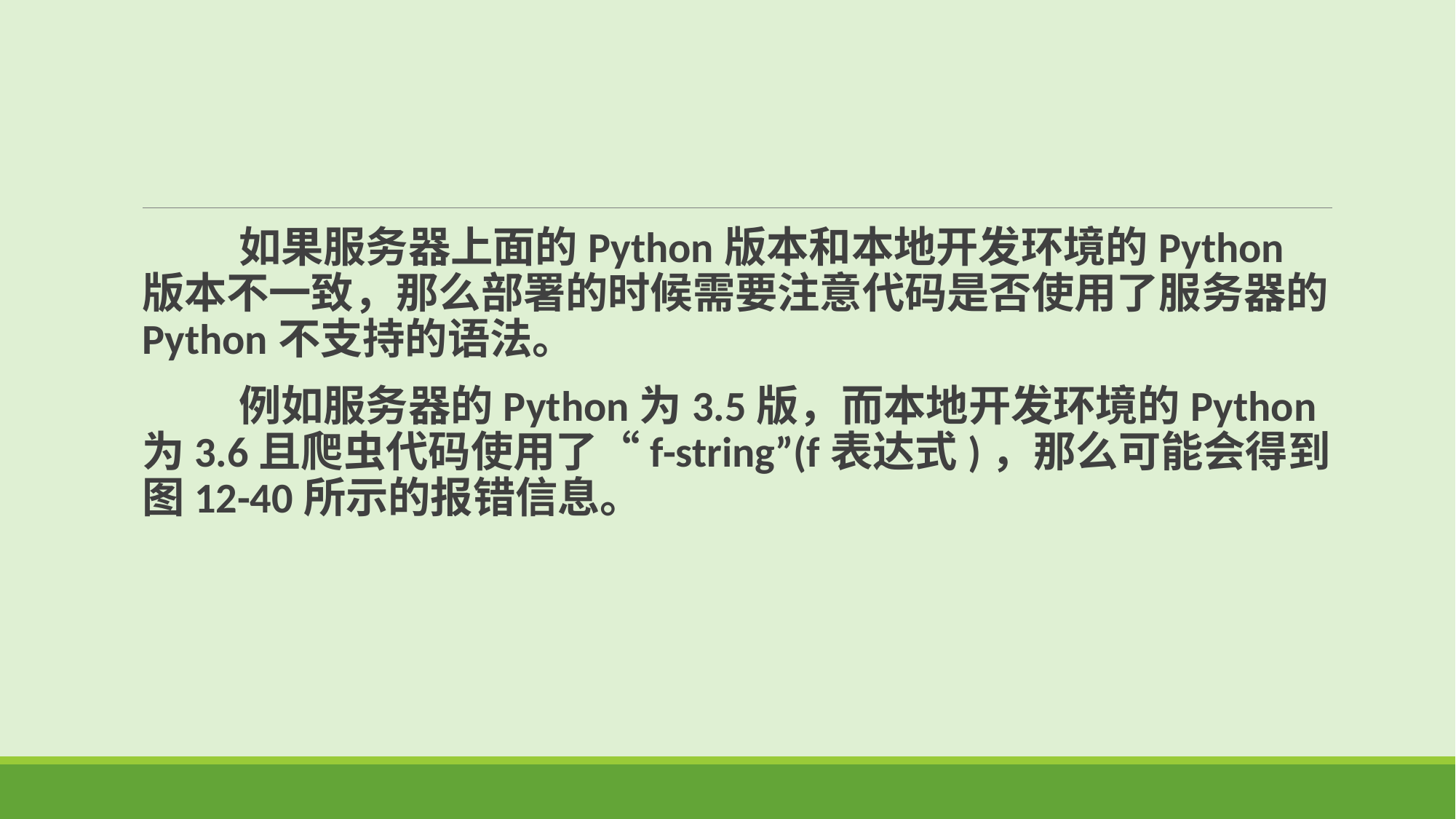

如果服务器上面的Python版本和本地开发环境的Python版本不一致，那么部署的时候需要注意代码是否使用了服务器的Python不支持的语法。
         例如服务器的Python为3.5版，而本地开发环境的Python为3.6且爬虫代码使用了“f-string”(f表达式)，那么可能会得到图12-40所示的报错信息。